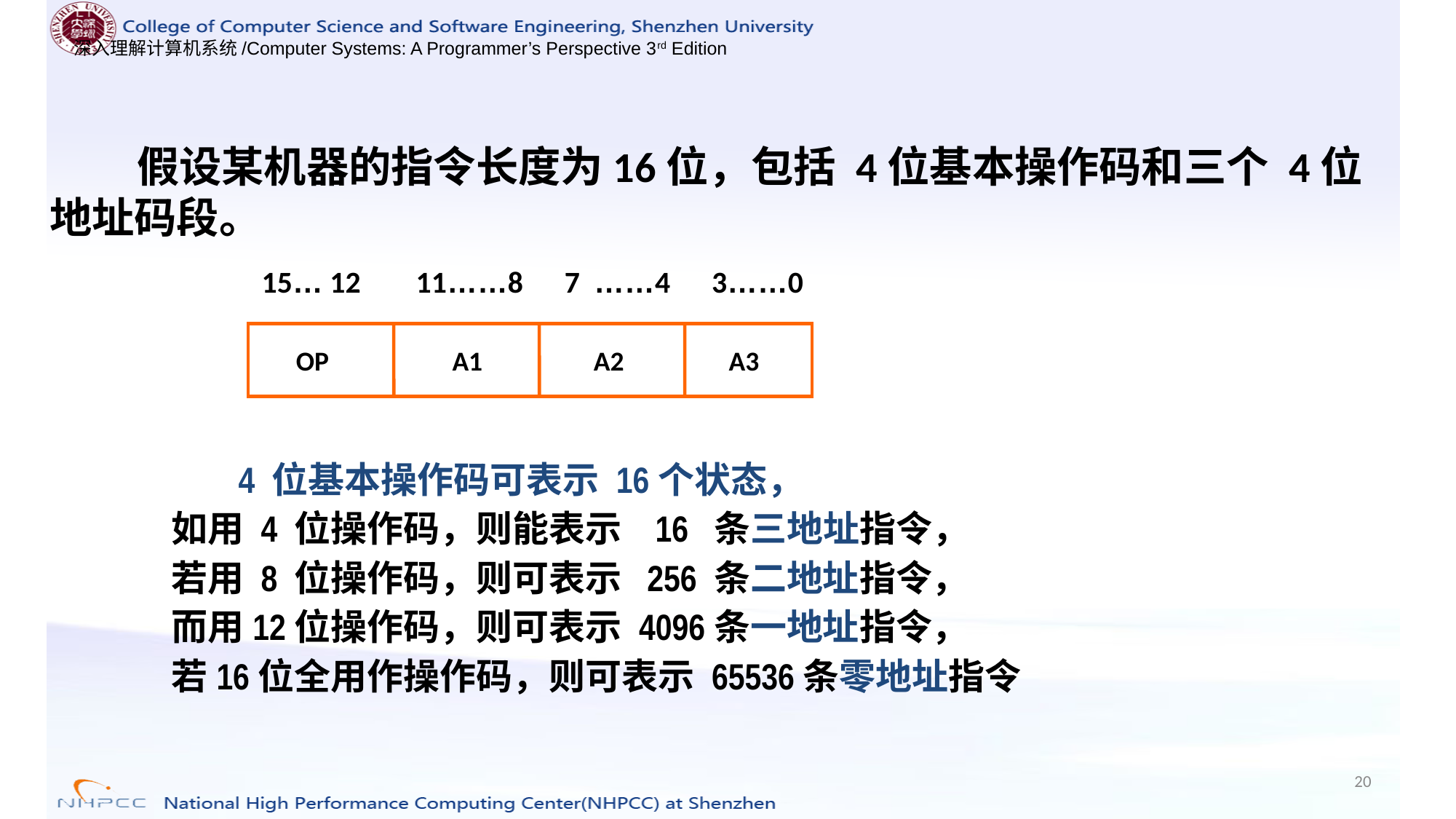

假设某机器的指令长度为16位，包括 4位基本操作码和三个 4位地址码段。
                      15… 12        11……8      7  ……4      3……0
      OP                    A1                  A2                 A3

        4 位基本操作码可表示 16个状态，
如用 4 位操作码，则能表示   16  条三地址指令，
若用 8 位操作码，则可表示  256 条二地址指令，
而用12位操作码，则可表示 4096条一地址指令，
若16位全用作操作码，则可表示 65536条零地址指令
20